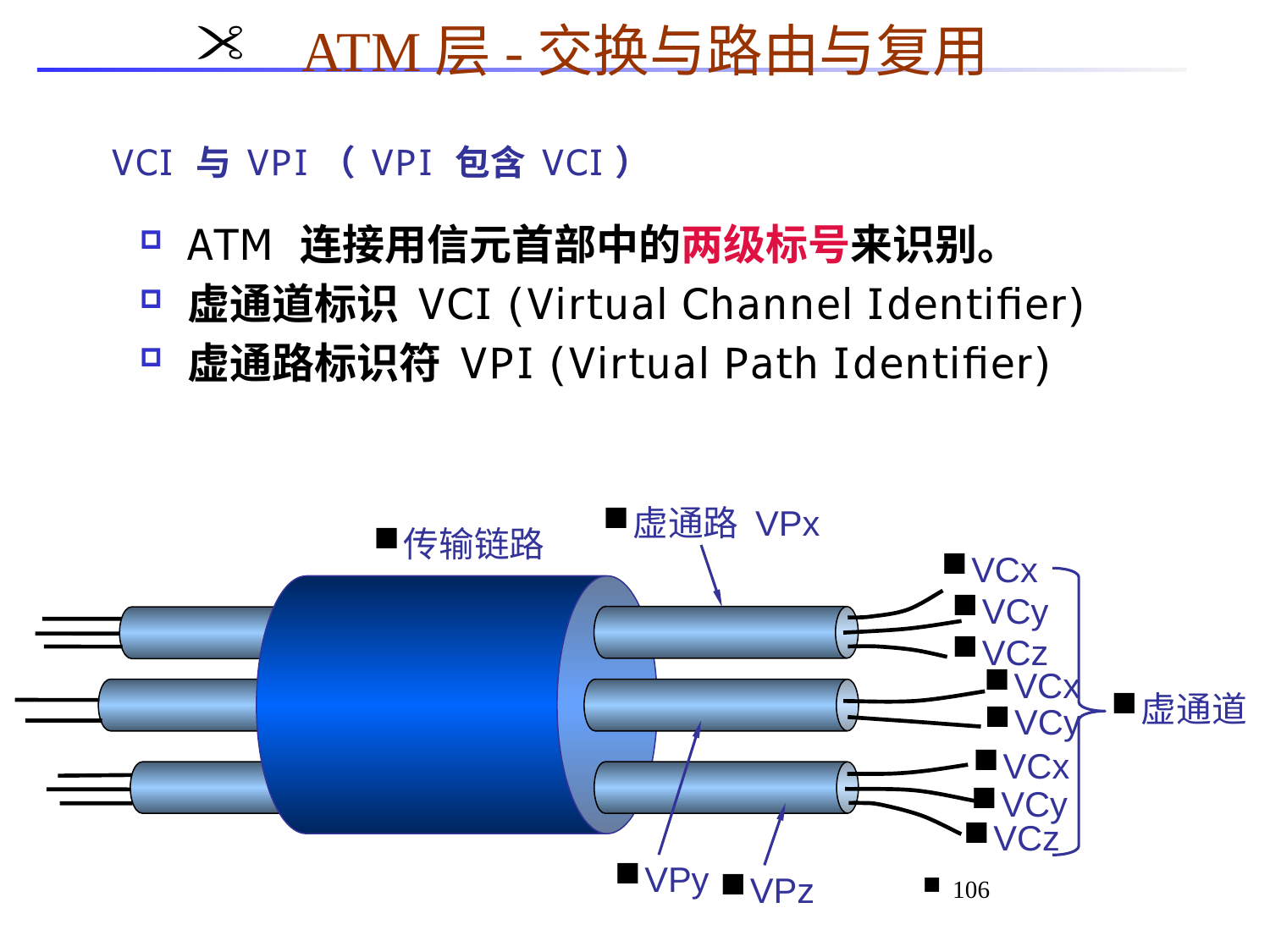

ATM层-交换与路由与复用
# VCI 与 VPI（ VPI 包含 VCI）
ATM 连接用信元首部中的两级标号来识别。
虚通道标识 VCI (Virtual Channel Identifier)
虚通路标识符 VPI (Virtual Path Identifier)

虚通路 VPx

传输链路
VCx
VCy
VCz
VCx
VCy
VCx
VCy
VCz

虚通道

VPy

VPz
106